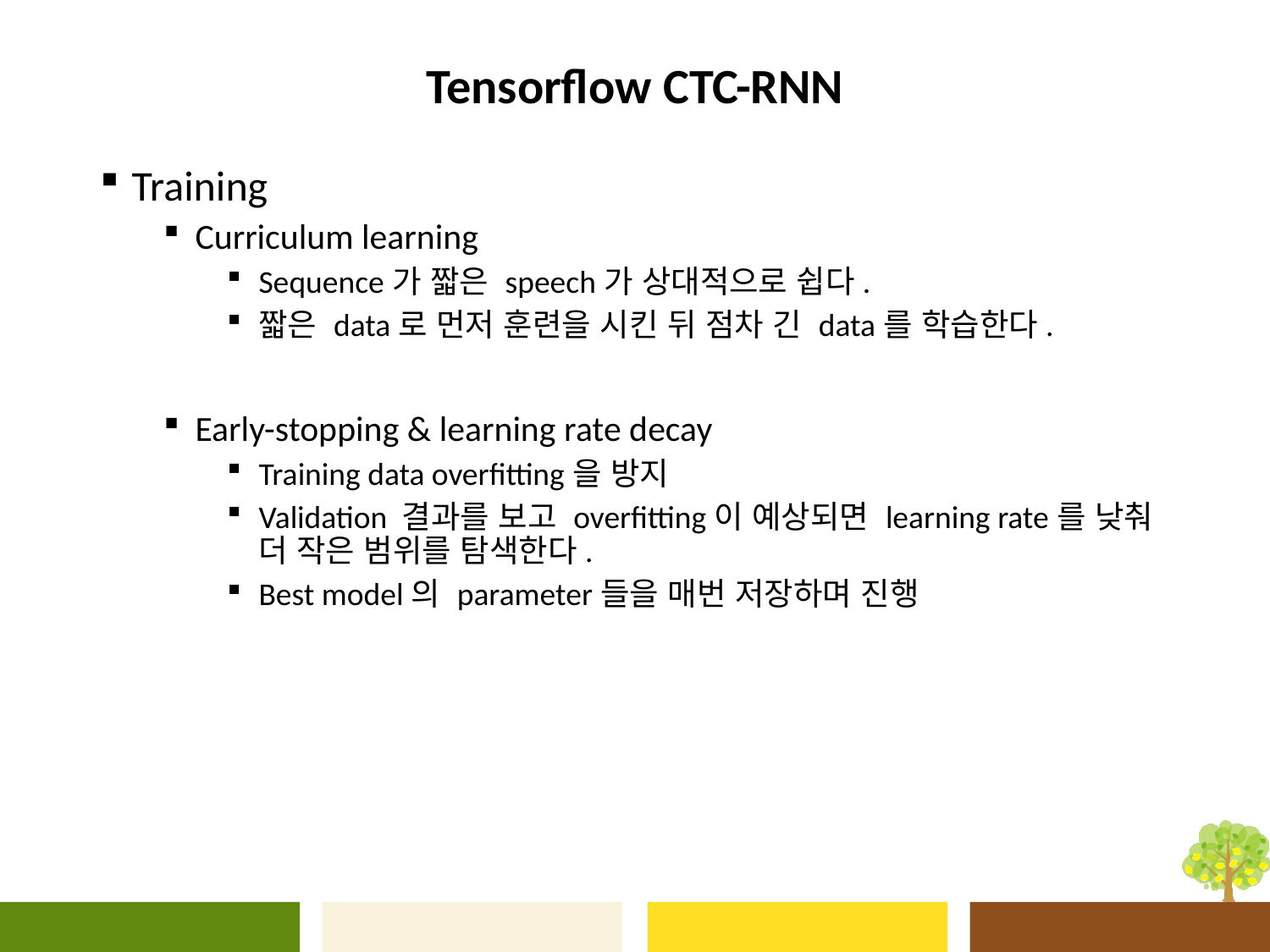

# Tensorflow CTC-RNN
Training
Curriculum learning
Sequence가 짧은 speech가 상대적으로 쉽다.
짧은 data로 먼저 훈련을 시킨 뒤 점차 긴 data를 학습한다.

Early-stopping & learning rate decay
Training data overfitting을 방지
Validation 결과를 보고 overfitting이 예상되면 learning rate를 낮춰 더 작은 범위를 탐색한다.
Best model의 parameter들을 매번 저장하며 진행